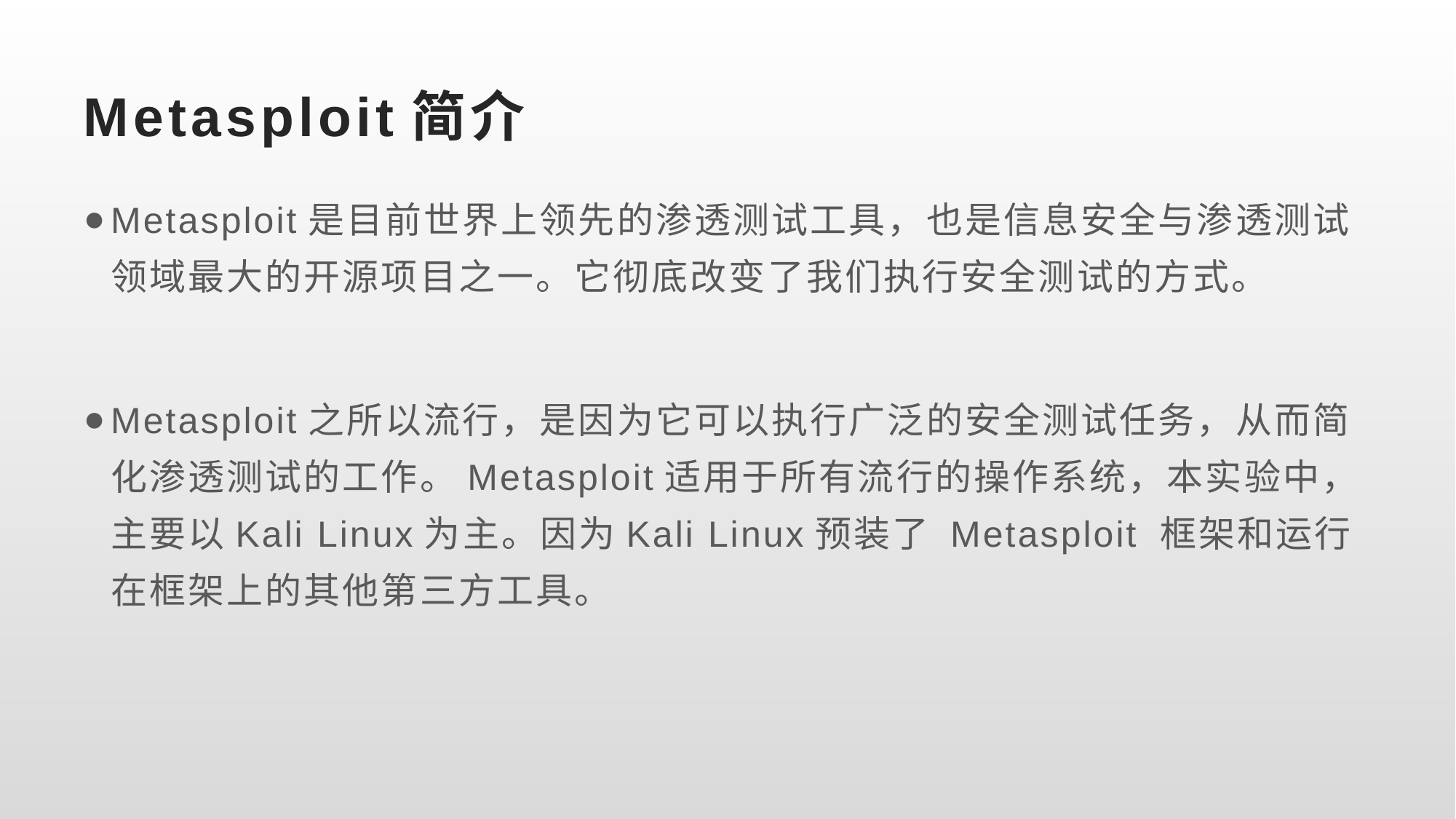

# Metasploit简介
Metasploit是目前世界上领先的渗透测试工具，也是信息安全与渗透测试领域最大的开源项目之一。它彻底改变了我们执行安全测试的方式。

Metasploit之所以流行，是因为它可以执行广泛的安全测试任务，从而简化渗透测试的工作。Metasploit适用于所有流行的操作系统，本实验中，主要以Kali Linux为主。因为Kali Linux预装了 Metasploit 框架和运行在框架上的其他第三方工具。